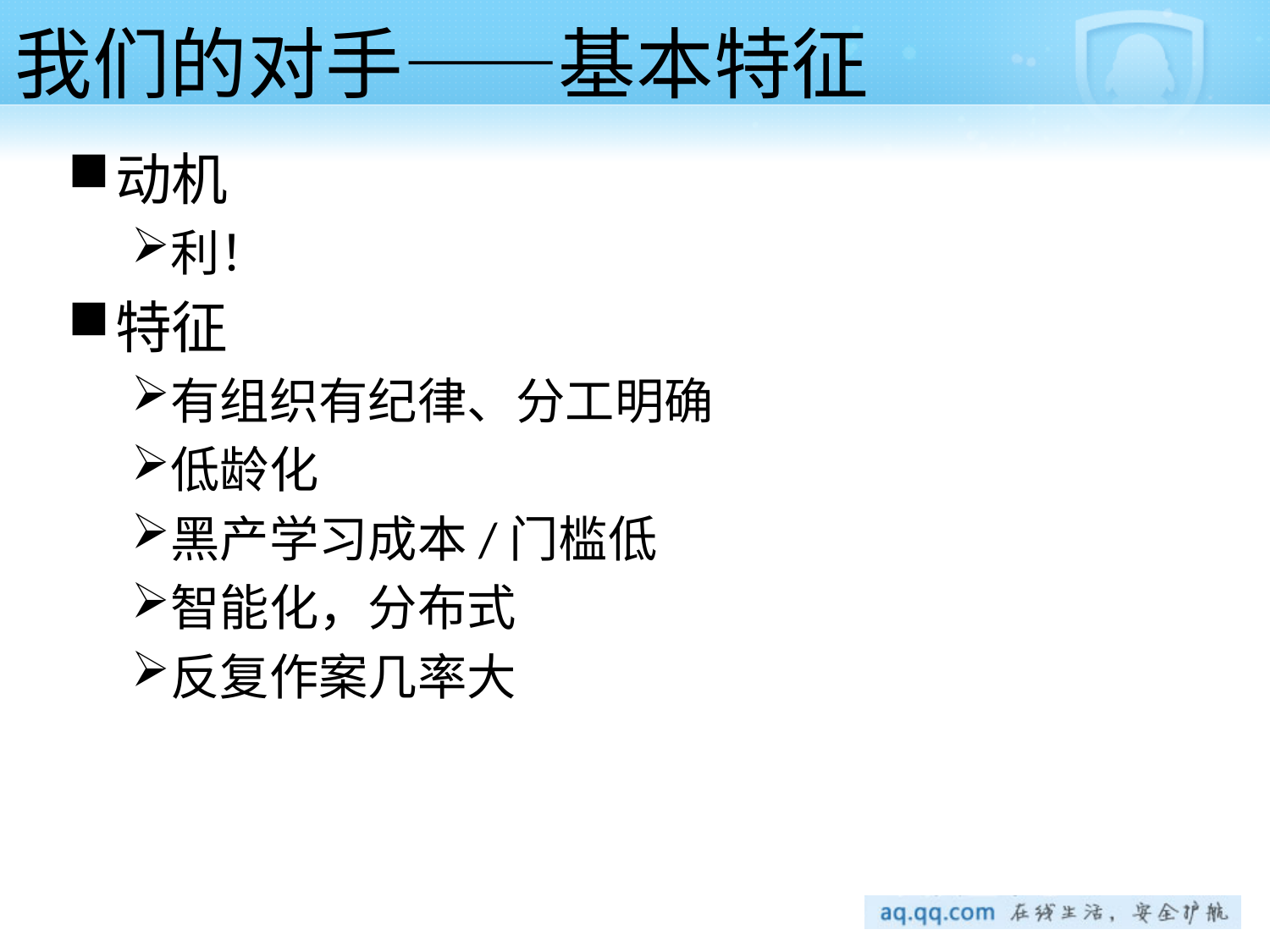

# 我们的对手——基本特征
动机
利！
特征
有组织有纪律、分工明确
低龄化
黑产学习成本/门槛低
智能化，分布式
反复作案几率大